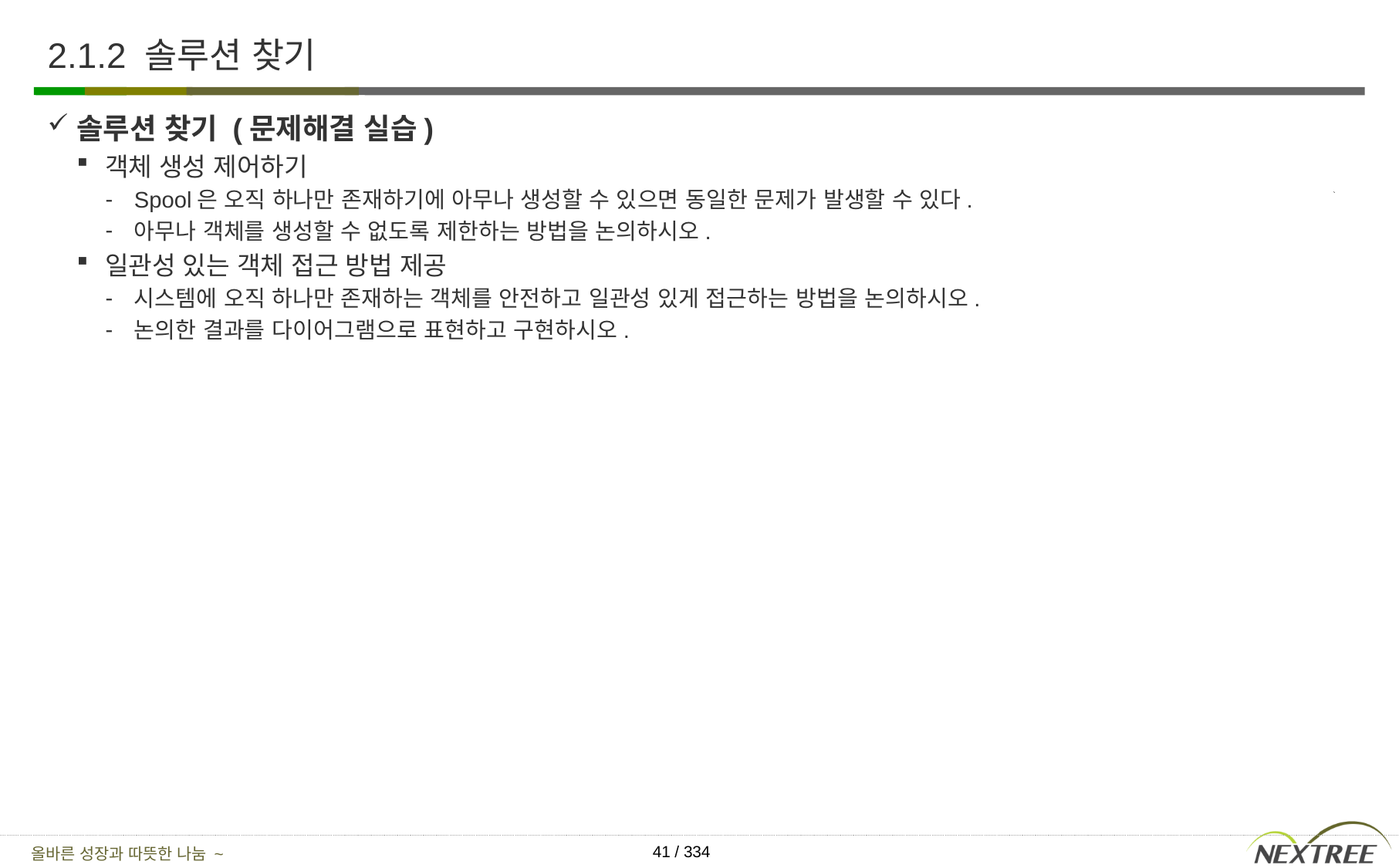

# 2.1.2 솔루션 찾기
솔루션 찾기 (문제해결 실습)
객체 생성 제어하기
Spool은 오직 하나만 존재하기에 아무나 생성할 수 있으면 동일한 문제가 발생할 수 있다.
아무나 객체를 생성할 수 없도록 제한하는 방법을 논의하시오.
일관성 있는 객체 접근 방법 제공
시스템에 오직 하나만 존재하는 객체를 안전하고 일관성 있게 접근하는 방법을 논의하시오.
논의한 결과를 다이어그램으로 표현하고 구현하시오.